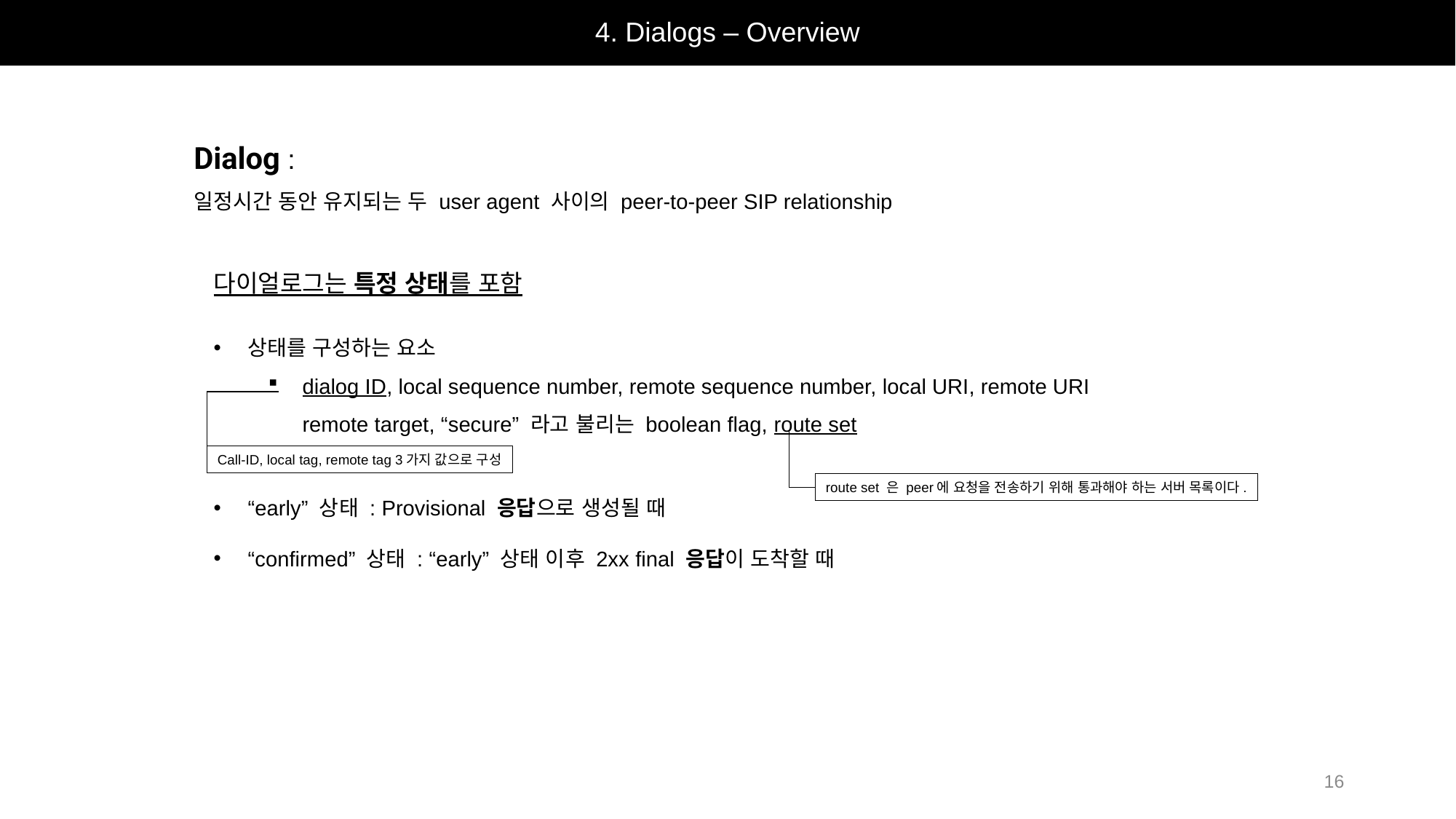

# 4. Dialogs – Overview
Dialog :
일정시간 동안 유지되는 두 user agent 사이의 peer-to-peer SIP relationship
다이얼로그는 특정 상태를 포함

상태를 구성하는 요소
dialog ID, local sequence number, remote sequence number, local URI, remote URI
remote target, “secure” 라고 불리는 boolean flag, route set

“early” 상태 : Provisional 응답으로 생성될 때
“confirmed” 상태 : “early” 상태 이후 2xx final 응답이 도착할 때
route set 은 peer에 요청을 전송하기 위해 통과해야 하는 서버 목록이다.
Call-ID, local tag, remote tag 3가지 값으로 구성
16